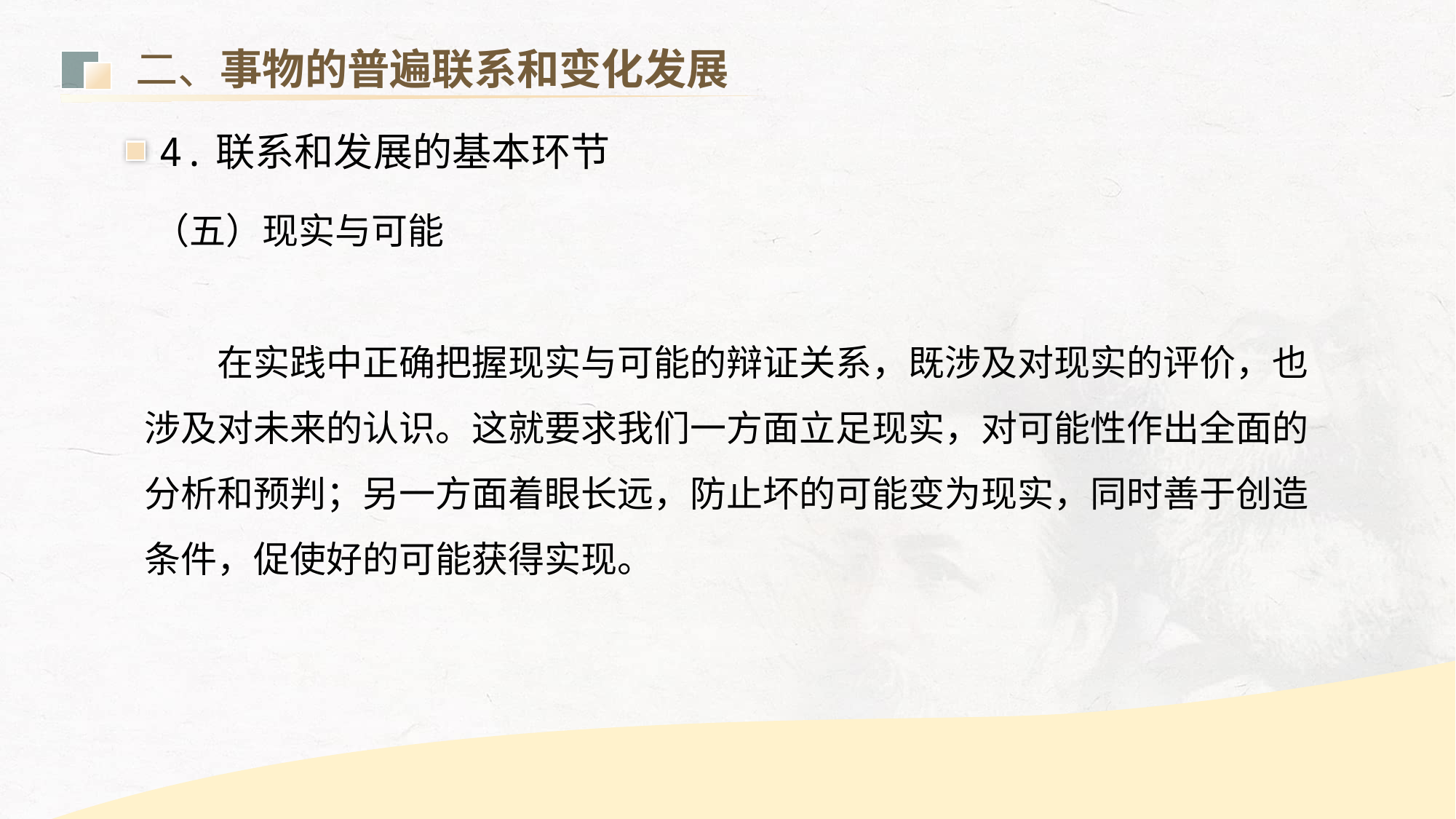

二、事物的普遍联系和变化发展

4.联系和发展的基本环节

（五）现实与可能
在实践中正确把握现实与可能的辩证关系，既涉及对现实的评价，也涉及对未来的认识。这就要求我们一方面立足现实，对可能性作出全面的分析和预判；另一方面着眼长远，防止坏的可能变为现实，同时善于创造条件，促使好的可能获得实现。